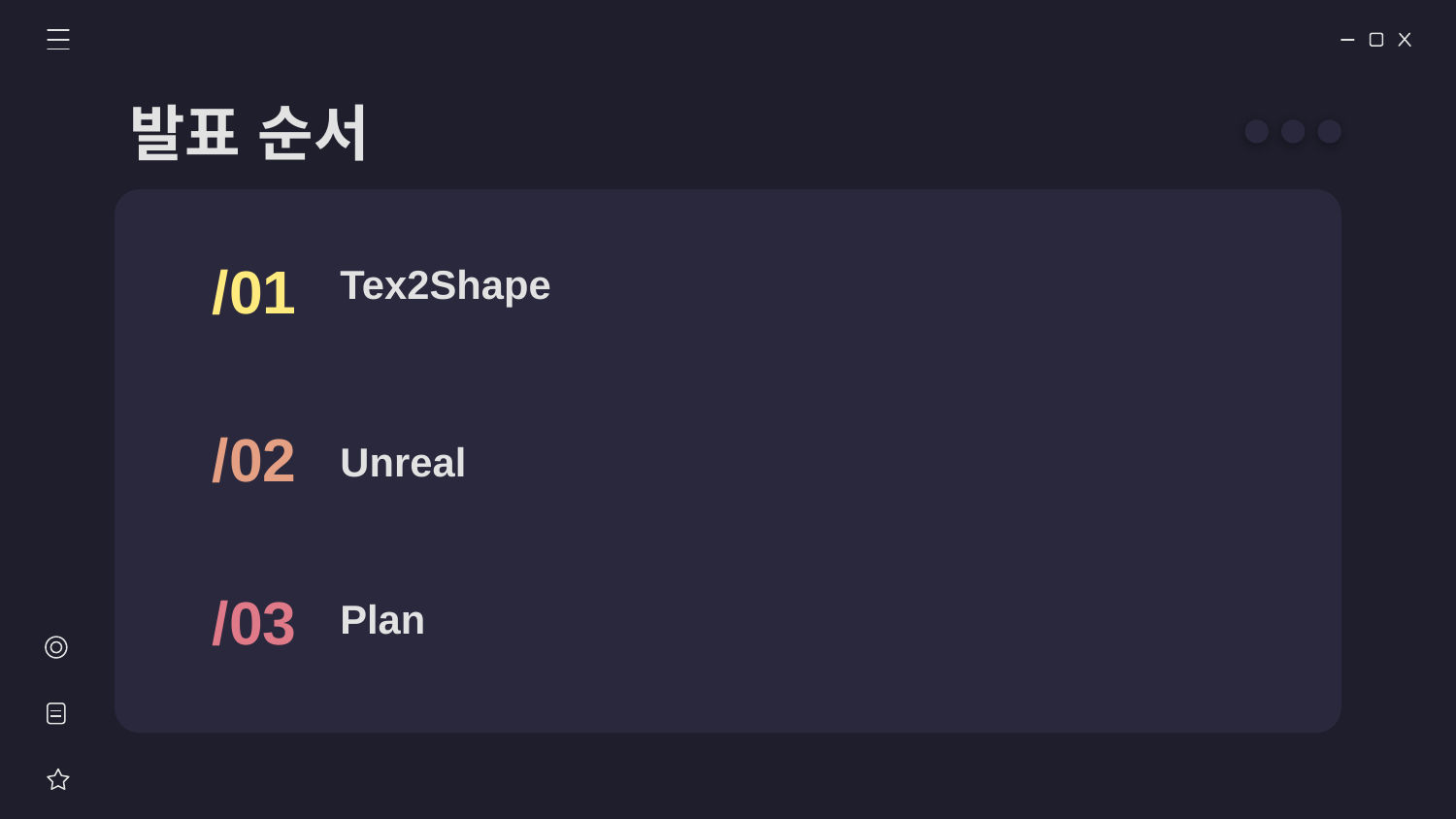

발표 순서

/01
Tex2Shape
/02
Unreal
Plan
/03